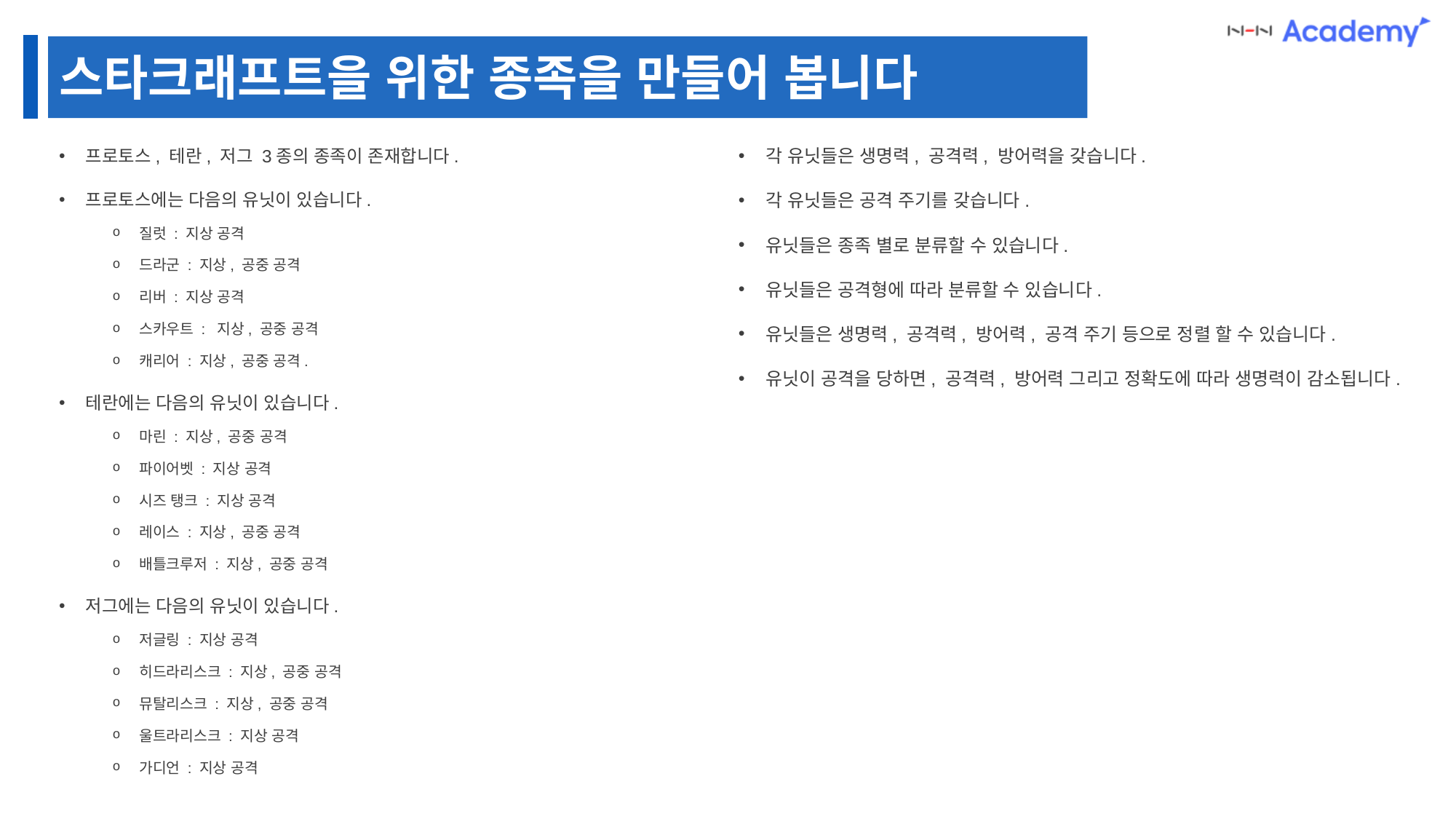

스타크래프트을 위한 종족을 만들어 봅니다
각 유닛들은 생명력, 공격력, 방어력을 갖습니다.
각 유닛들은 공격 주기를 갖습니다.
유닛들은 종족 별로 분류할 수 있습니다.
유닛들은 공격형에 따라 분류할 수 있습니다.
유닛들은 생명력, 공격력, 방어력, 공격 주기 등으로 정렬 할 수 있습니다.
유닛이 공격을 당하면, 공격력, 방어력 그리고 정확도에 따라 생명력이 감소됩니다.

프로토스, 테란, 저그 3종의 종족이 존재합니다.
프로토스에는 다음의 유닛이 있습니다.
질럿 : 지상 공격
드라군 : 지상, 공중 공격
리버 : 지상 공격
스카우트 :  지상, 공중 공격
캐리어 : 지상, 공중 공격.
테란에는 다음의 유닛이 있습니다.
마린 : 지상, 공중 공격
파이어벳 : 지상 공격
시즈 탱크 : 지상 공격
레이스 : 지상, 공중 공격
배틀크루저 : 지상, 공중 공격
저그에는 다음의 유닛이 있습니다.
저글링 : 지상 공격
히드라리스크 : 지상, 공중 공격
뮤탈리스크 : 지상, 공중 공격
울트라리스크 : 지상 공격
가디언 : 지상 공격